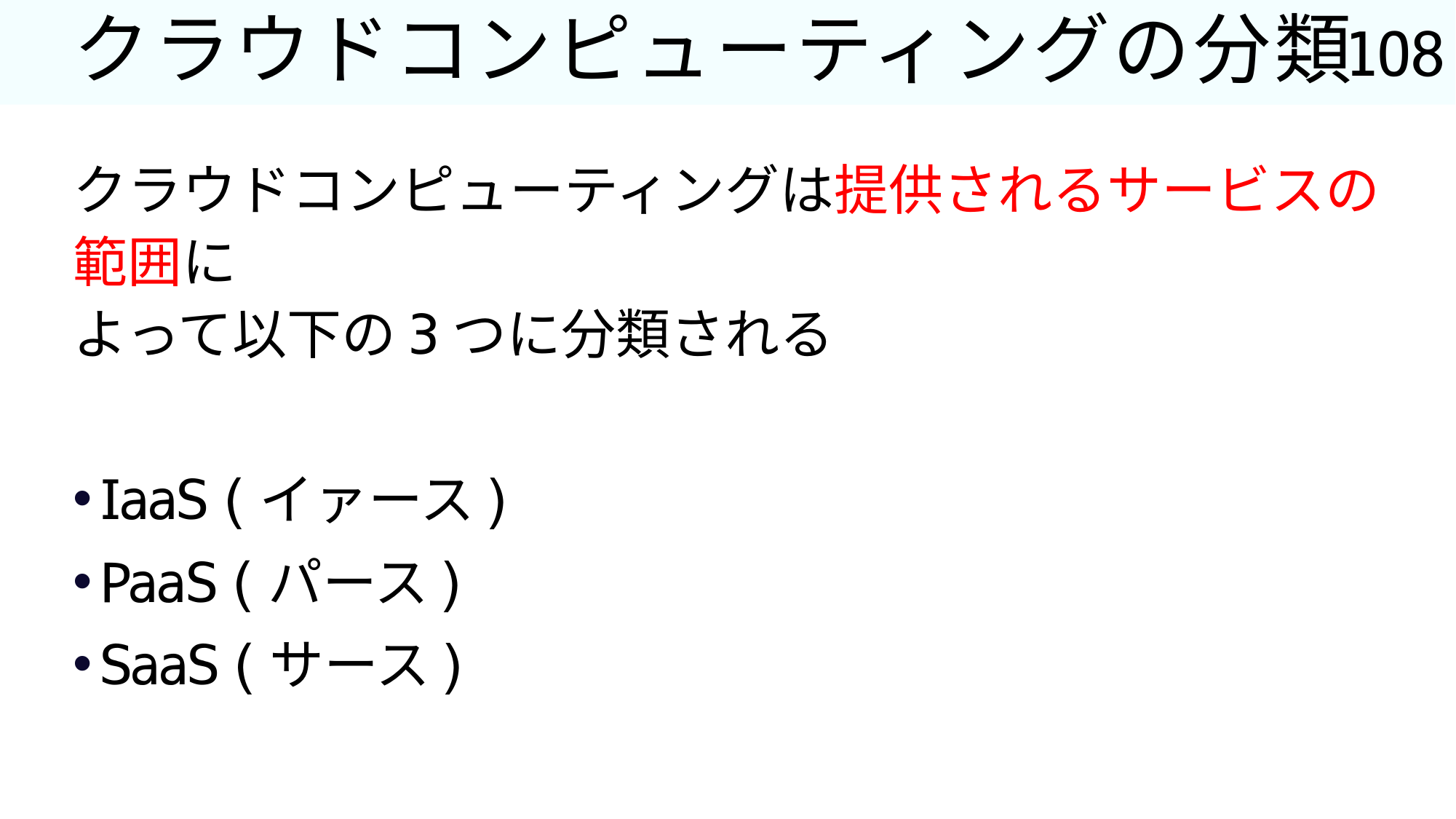

108
# クラウドコンピューティングの分類
クラウドコンピューティングは提供されるサービスの範囲に
よって以下の3つに分類される

IaaS (イァース)
PaaS (パース)
SaaS (サース)